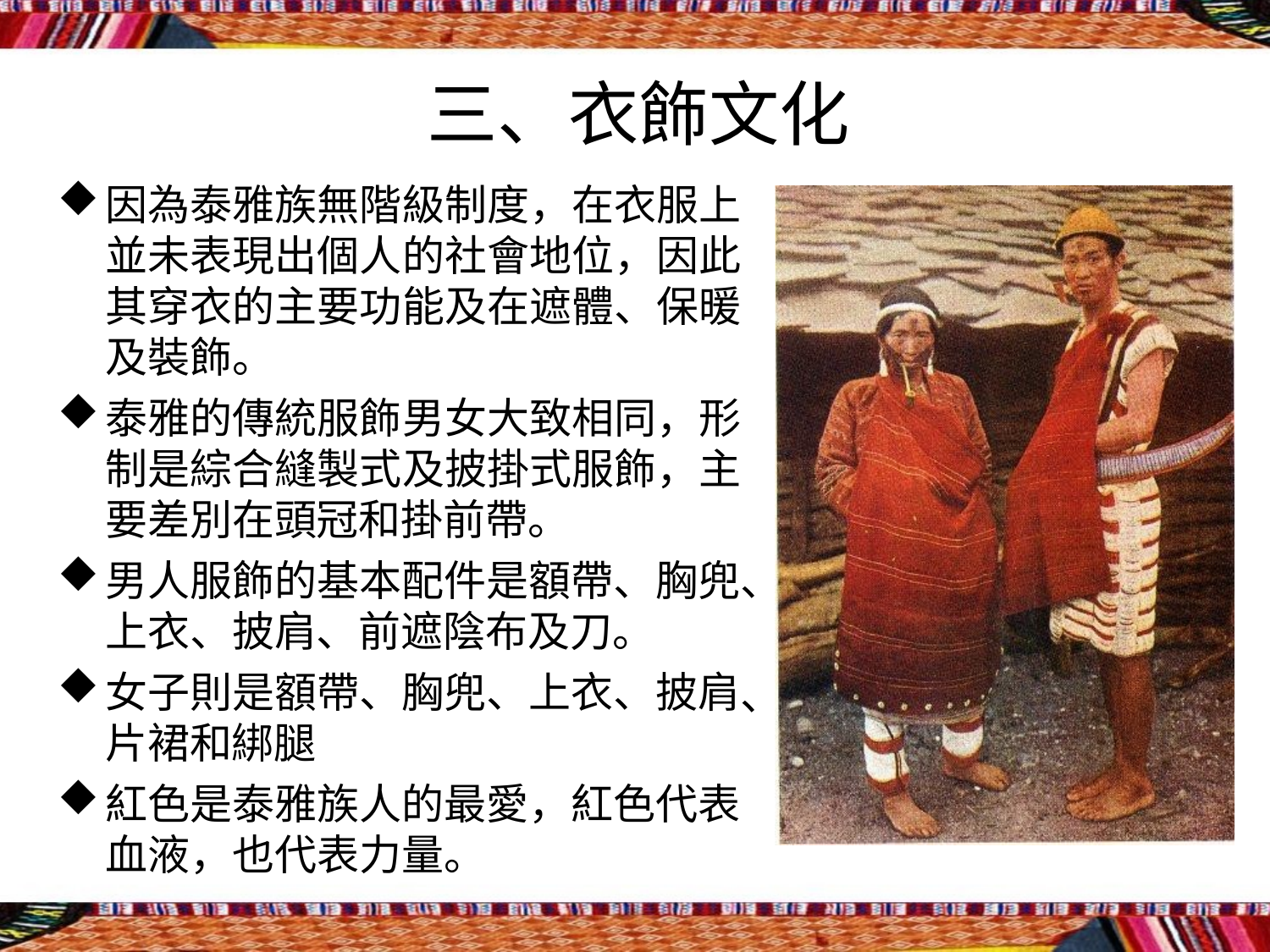

# 三、衣飾文化
因為泰雅族無階級制度，在衣服上 並未表現出個人的社會地位，因此 其穿衣的主要功能及在遮體、保暖 及裝飾。
泰雅的傳統服飾男女大致相同，形 制是綜合縫製式及披掛式服飾，主 要差別在頭冠和掛前帶。
男人服飾的基本配件是額帶、胸兜
上衣、披肩、前遮陰布及刀。
女子則是額帶、胸兜、上衣、披肩
片裙和綁腿
紅色是泰雅族人的最愛，紅色代表 血液，也代表力量。

、

、